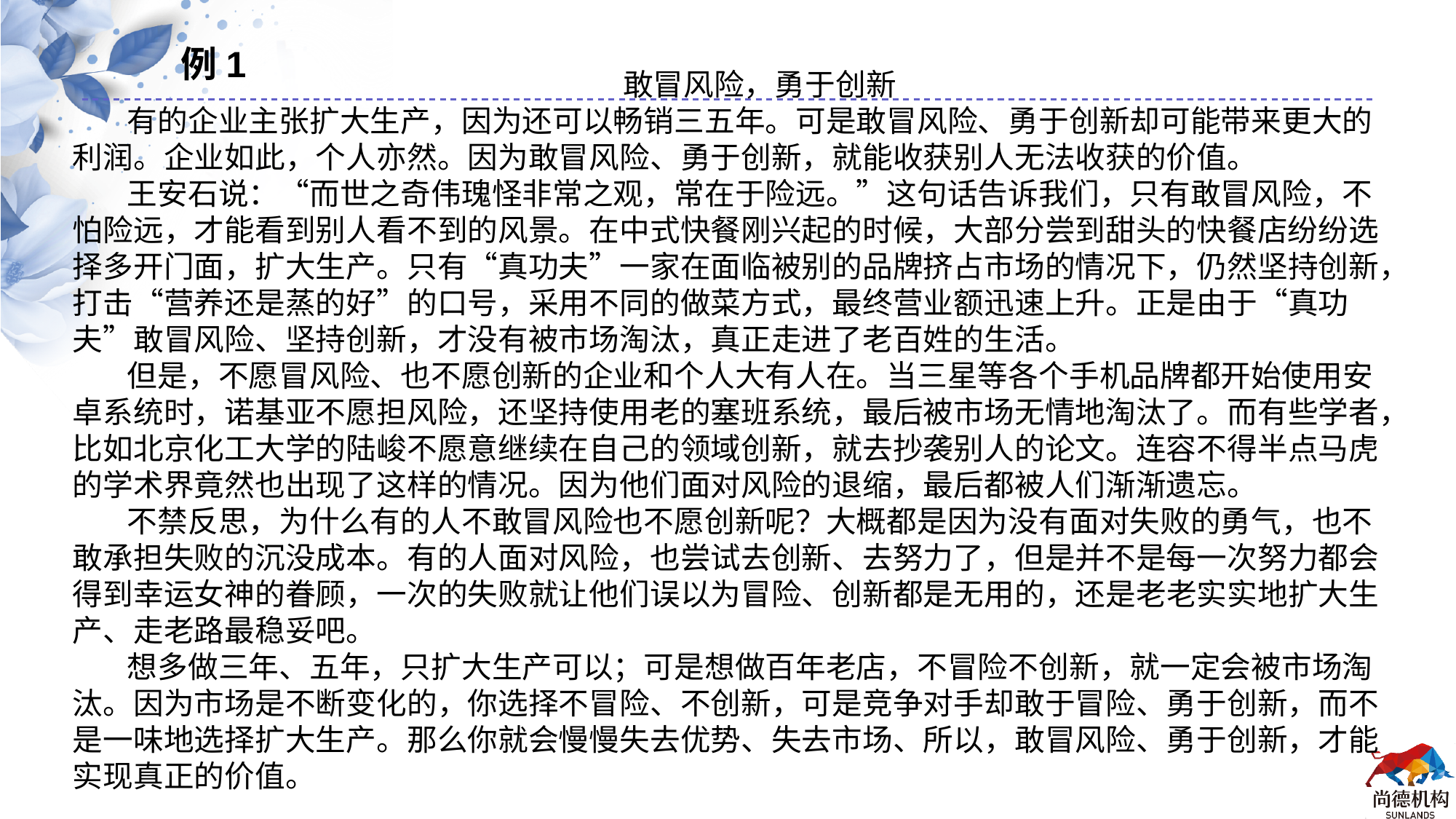

例1
敢冒风险，勇于创新
有的企业主张扩大生产，因为还可以畅销三五年。可是敢冒风险、勇于创新却可能带来更大的利润。企业如此，个人亦然。因为敢冒风险、勇于创新，就能收获别人无法收获的价值。
王安石说：“而世之奇伟瑰怪非常之观，常在于险远。”这句话告诉我们，只有敢冒风险，不怕险远，才能看到别人看不到的风景。在中式快餐刚兴起的时候，大部分尝到甜头的快餐店纷纷选择多开门面，扩大生产。只有“真功夫”一家在面临被别的品牌挤占市场的情况下，仍然坚持创新，打击“营养还是蒸的好”的口号，采用不同的做菜方式，最终营业额迅速上升。正是由于“真功夫”敢冒风险、坚持创新，才没有被市场淘汰，真正走进了老百姓的生活。
但是，不愿冒风险、也不愿创新的企业和个人大有人在。当三星等各个手机品牌都开始使用安卓系统时，诺基亚不愿担风险，还坚持使用老的塞班系统，最后被市场无情地淘汰了。而有些学者，比如北京化工大学的陆峻不愿意继续在自己的领域创新，就去抄袭别人的论文。连容不得半点马虎的学术界竟然也出现了这样的情况。因为他们面对风险的退缩，最后都被人们渐渐遗忘。
不禁反思，为什么有的人不敢冒风险也不愿创新呢？大概都是因为没有面对失败的勇气，也不敢承担失败的沉没成本。有的人面对风险，也尝试去创新、去努力了，但是并不是每一次努力都会得到幸运女神的眷顾，一次的失败就让他们误以为冒险、创新都是无用的，还是老老实实地扩大生产、走老路最稳妥吧。
想多做三年、五年，只扩大生产可以；可是想做百年老店，不冒险不创新，就一定会被市场淘汰。因为市场是不断变化的，你选择不冒险、不创新，可是竞争对手却敢于冒险、勇于创新，而不是一味地选择扩大生产。那么你就会慢慢失去优势、失去市场、所以，敢冒风险、勇于创新，才能实现真正的价值。